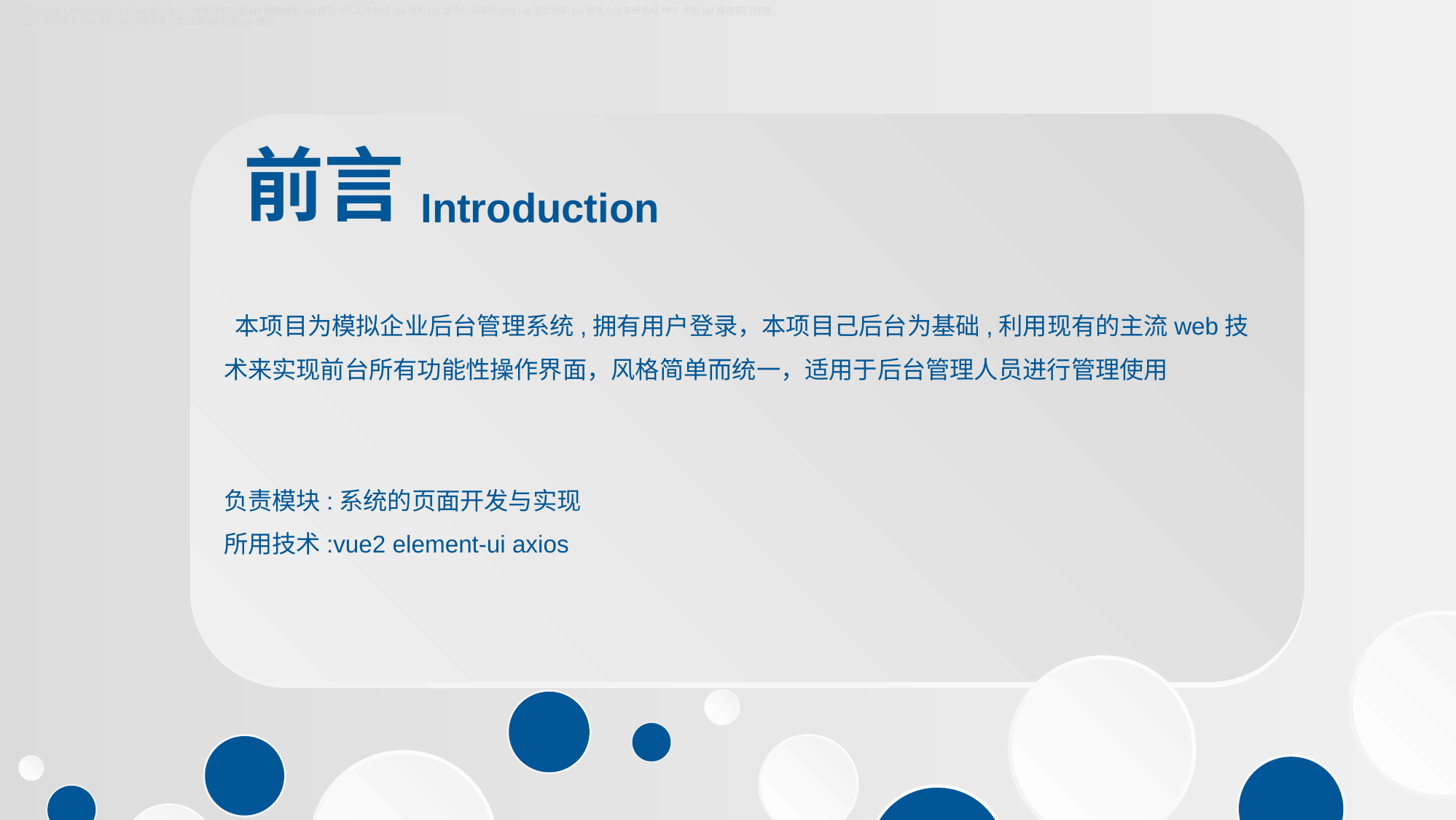

工作总结汇报ppt模板述职ppt报告2020年终述职报告ppt模板述职ppt报告个人工作总结ppt述职ppt报告公司年终总结ppt范文述职ppt报告企业年终总结PPT述职ppt报告部门经理工作总结汇报ppt述职ppt报告个人述职报告ppt述职ppt报告

 本项目为模拟企业后台管理系统,拥有用户登录，本项目己后台为基础,利用现有的主流web技术来实现前台所有功能性操作界面，风格简单而统一，适用于后台管理人员进行管理使用
负责模块:系统的页面开发与实现
所用技术:vue2 element-ui axios

前言
Introduction